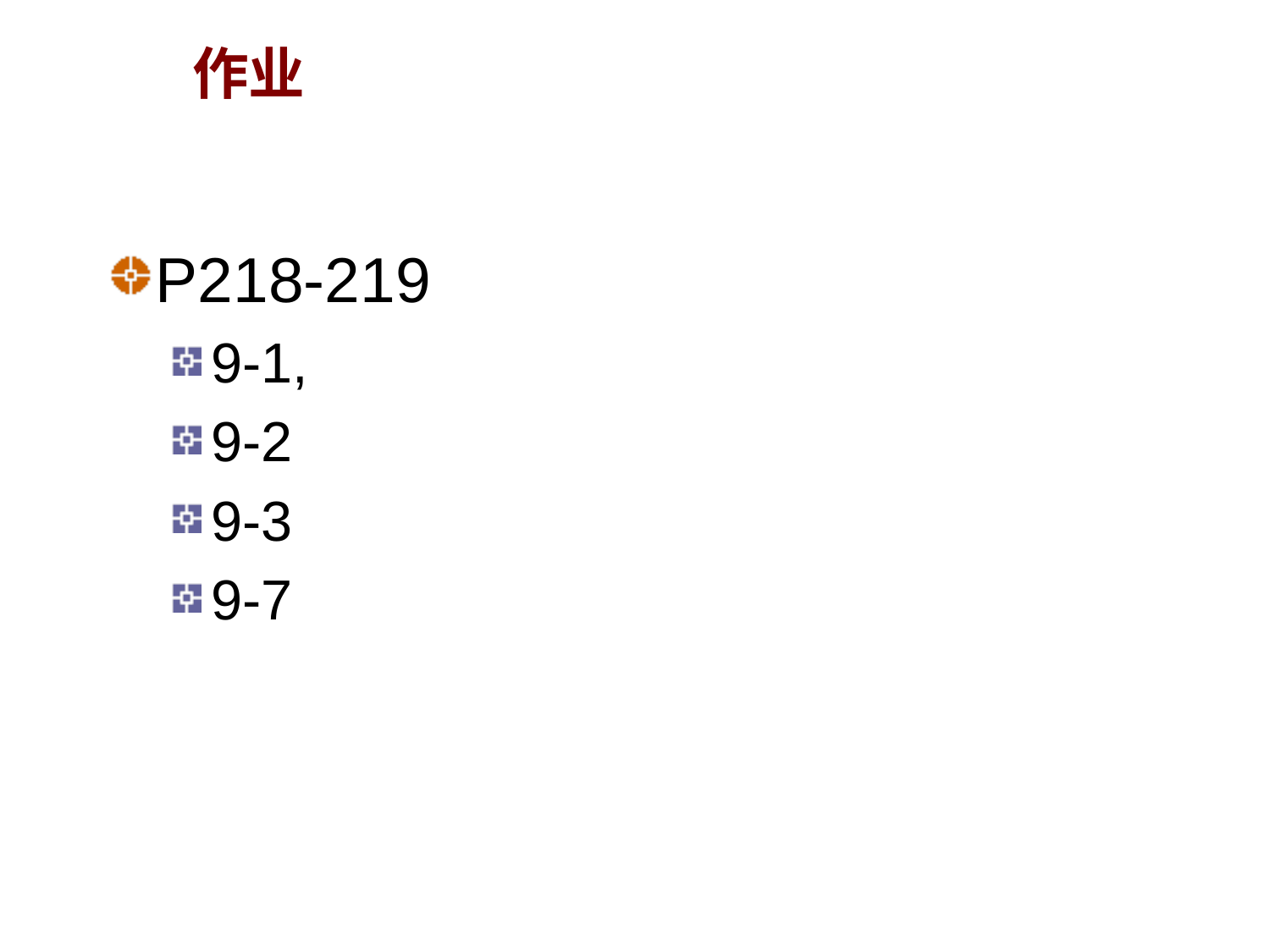

# 作业
P218-219
9-1,
9-2
9-3
9-7
64